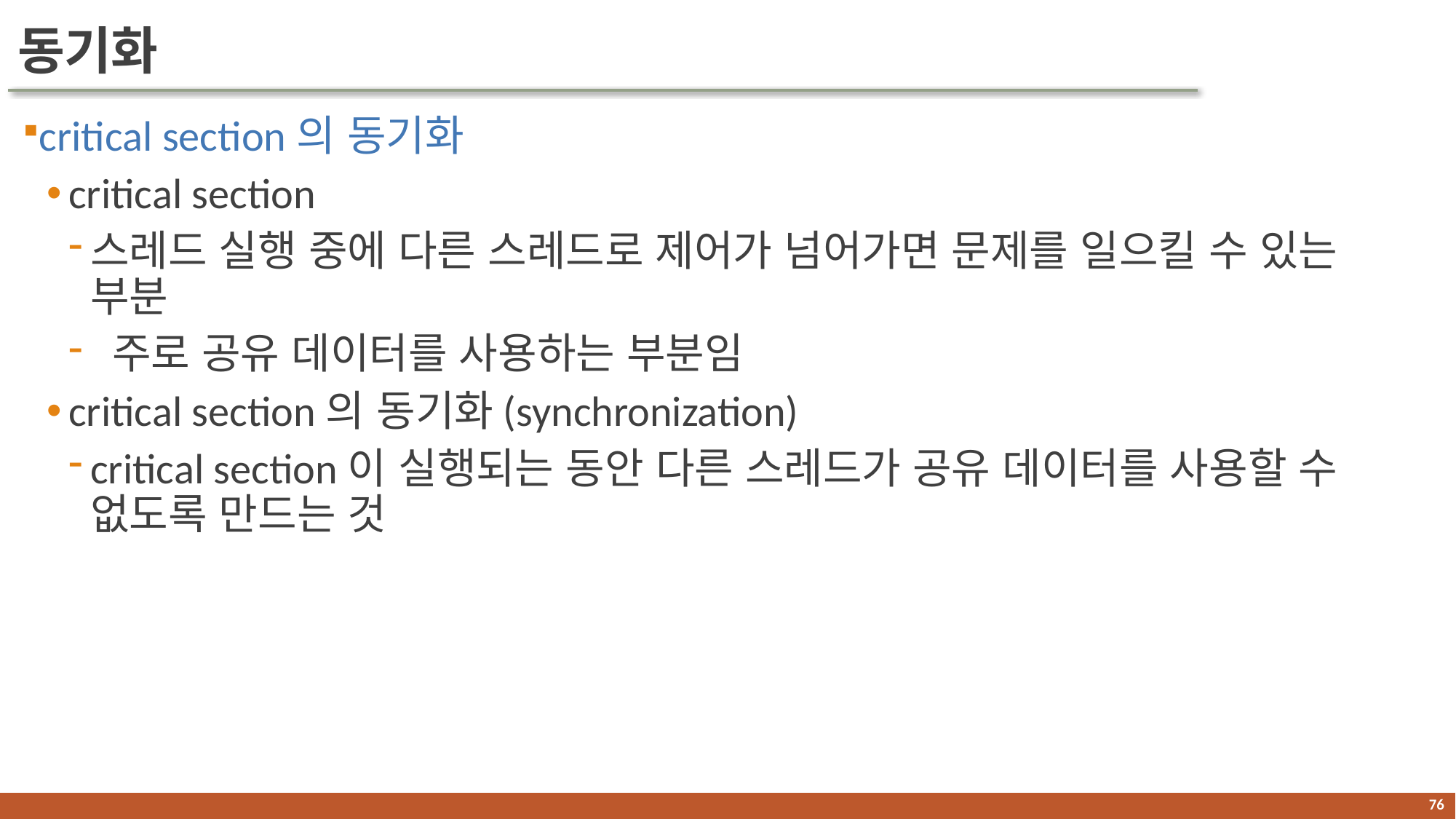

# 동기화
critical section의 동기화
critical section
스레드 실행 중에 다른 스레드로 제어가 넘어가면 문제를 일으킬 수 있는 부분
 주로 공유 데이터를 사용하는 부분임
critical section의 동기화(synchronization)
critical section이 실행되는 동안 다른 스레드가 공유 데이터를 사용할 수 없도록 만드는 것
76